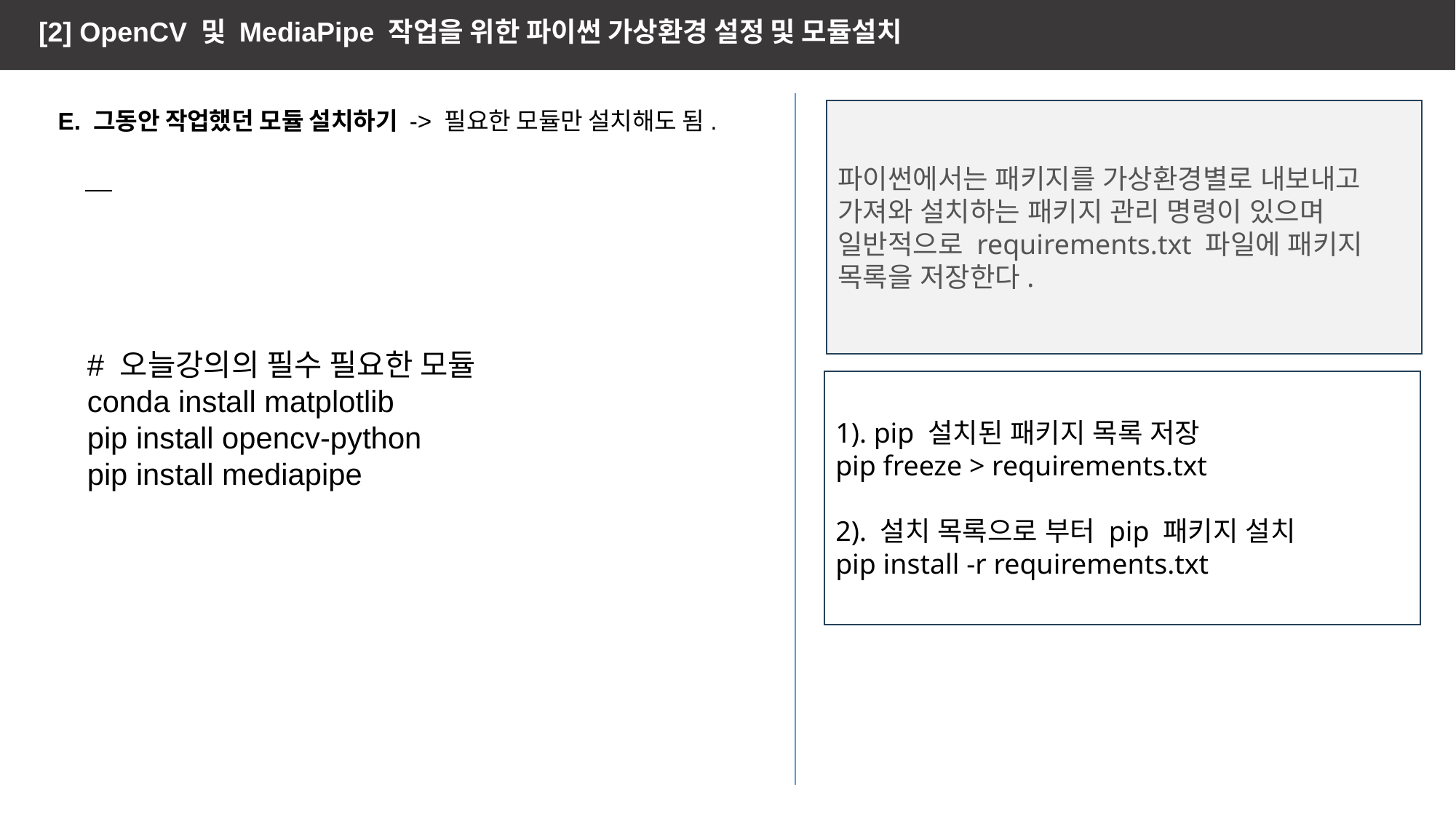

[2] OpenCV 및 MediaPipe 작업을 위한 파이썬 가상환경 설정 및 모듈설치
E. 그동안 작업했던 모듈 설치하기 -> 필요한 모듈만 설치해도 됨.

파이썬에서는 패키지를 가상환경별로 내보내고 가져와 설치하는 패키지 관리 명령이 있으며
일반적으로 requirements.txt 파일에 패키지 목록을 저장한다.
# 오늘강의의 필수 필요한 모듈
conda install matplotlib
pip install opencv-python
pip install mediapipe
1). pip 설치된 패키지 목록 저장
pip freeze > requirements.txt

2). 설치 목록으로 부터 pip 패키지 설치
pip install -r requirements.txt